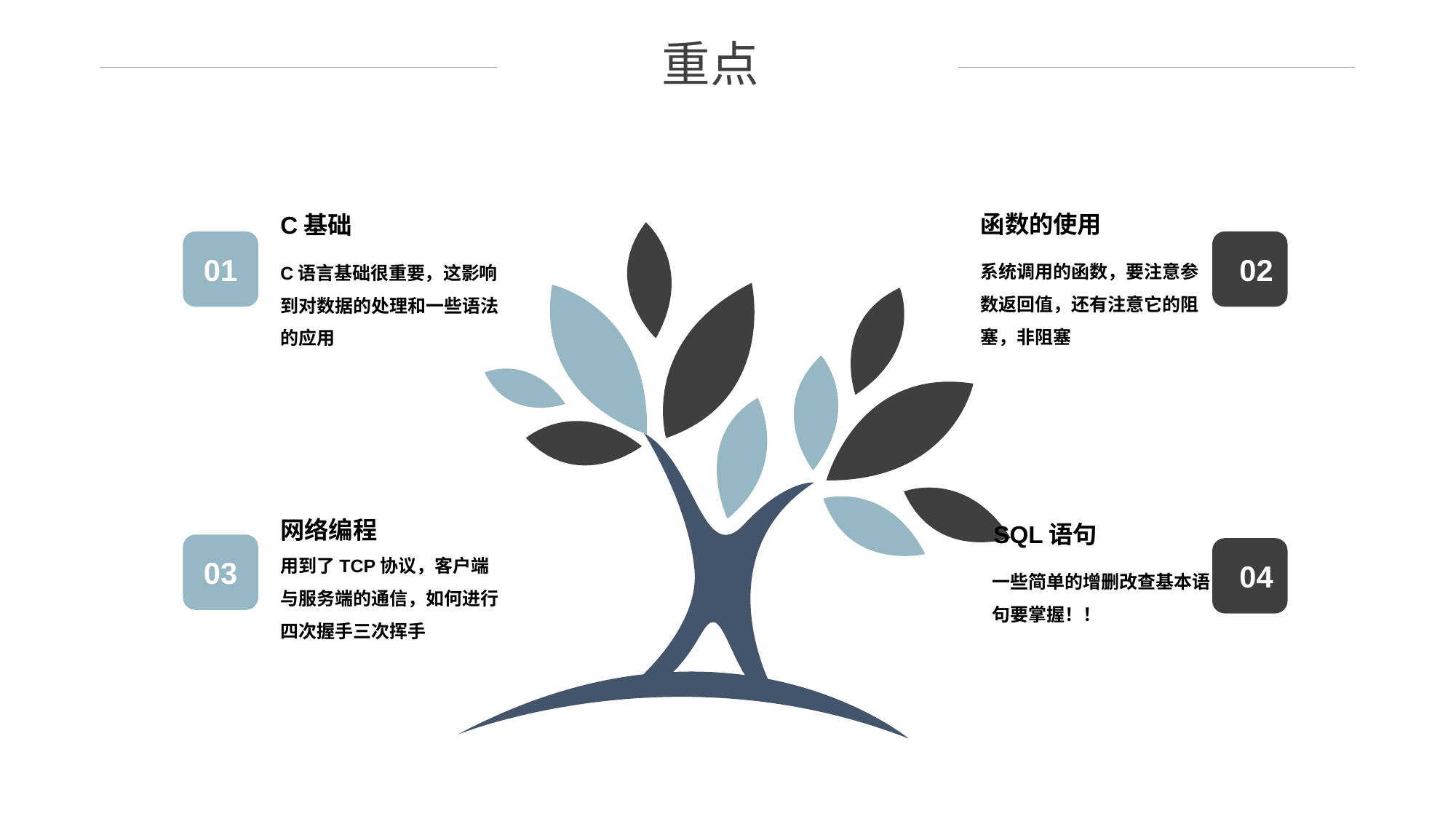

重点
函数的使用
C基础

01
02
系统调用的函数，要注意参数返回值，还有注意它的阻塞，非阻塞
C语言基础很重要，这影响到对数据的处理和一些语法的应用
网络编程
SQL语句
03
用到了TCP协议，客户端与服务端的通信，如何进行四次握手三次挥手
04
一些简单的增删改查基本语句要掌握！！